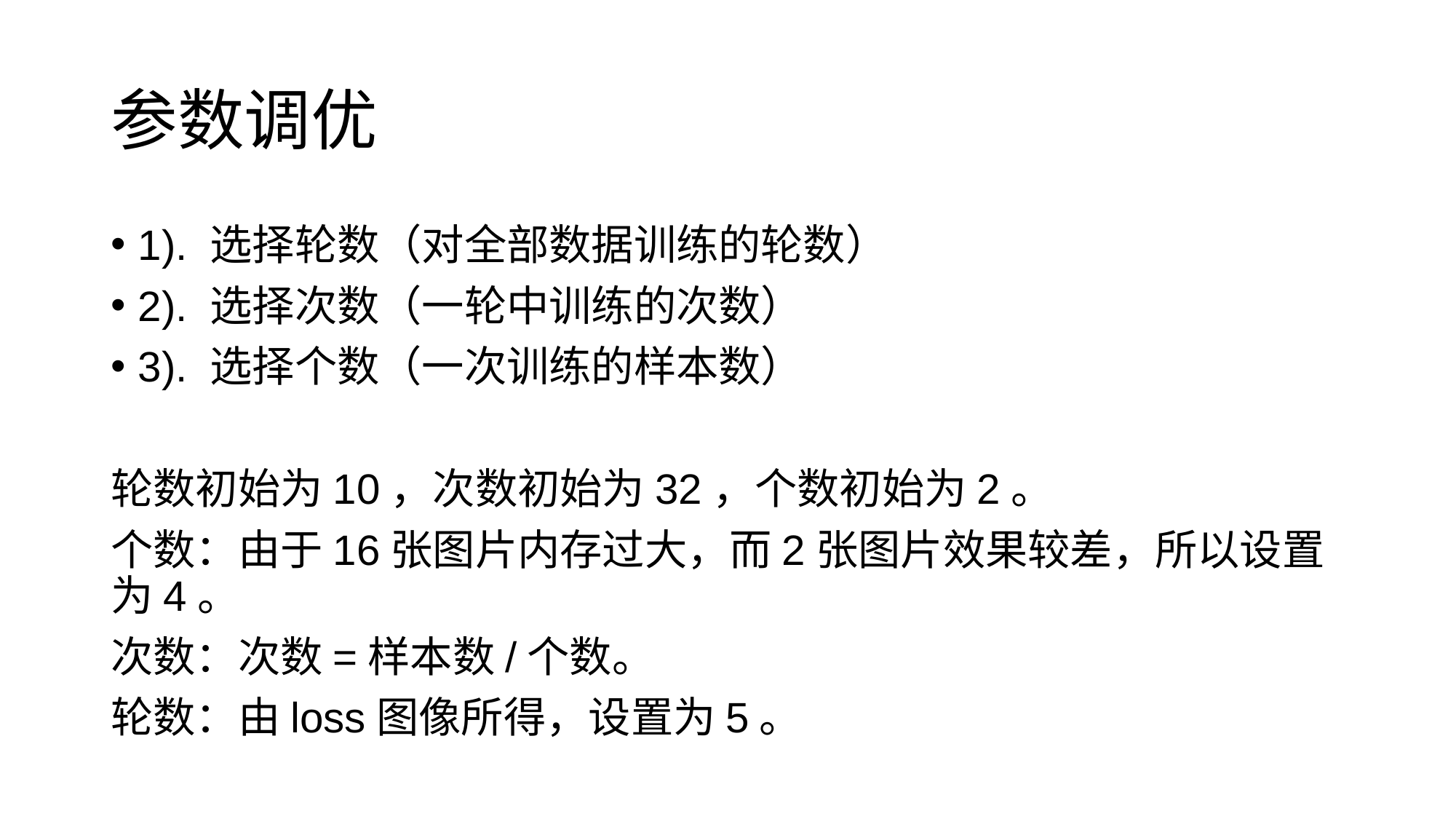

# 参数调优
1). 选择轮数（对全部数据训练的轮数）
2). 选择次数（一轮中训练的次数）
3). 选择个数（一次训练的样本数）

轮数初始为10，次数初始为32，个数初始为2。
个数：由于16张图片内存过大，而2张图片效果较差，所以设置为4。
次数：次数=样本数/个数。
轮数：由loss图像所得，设置为5。